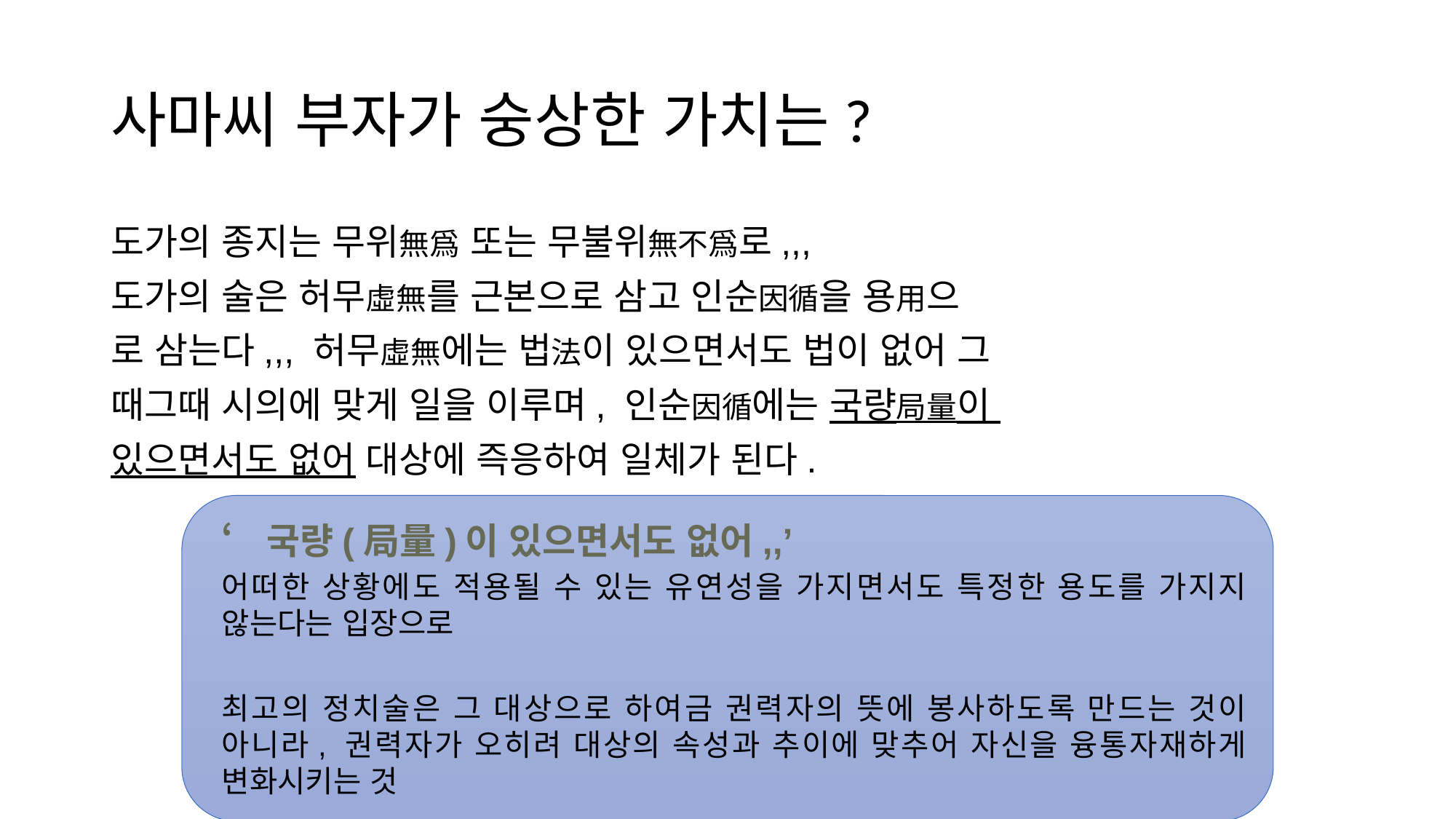

# 사마씨 부자가 숭상한 가치는?
도가의 종지는 무위無爲 또는 무불위無不爲로,,,
도가의 술은 허무虛無를 근본으로 삼고 인순因循을 용用으
로 삼는다,,, 허무虛無에는 법法이 있으면서도 법이 없어 그
때그때 시의에 맞게 일을 이루며, 인순因循에는 국량局量이
있으면서도 없어 대상에 즉응하여 일체가 된다.
 						(태사공자서 道家 宗旨 中)
‘국량(局量)이 있으면서도 없어,,’
어떠한 상황에도 적용될 수 있는 유연성을 가지면서도 특정한 용도를 가지지 않는다는 입장으로

최고의 정치술은 그 대상으로 하여금 권력자의 뜻에 봉사하도록 만드는 것이 아니라, 권력자가 오히려 대상의 속성과 추이에 맞추어 자신을 융통자재하게 변화시키는 것